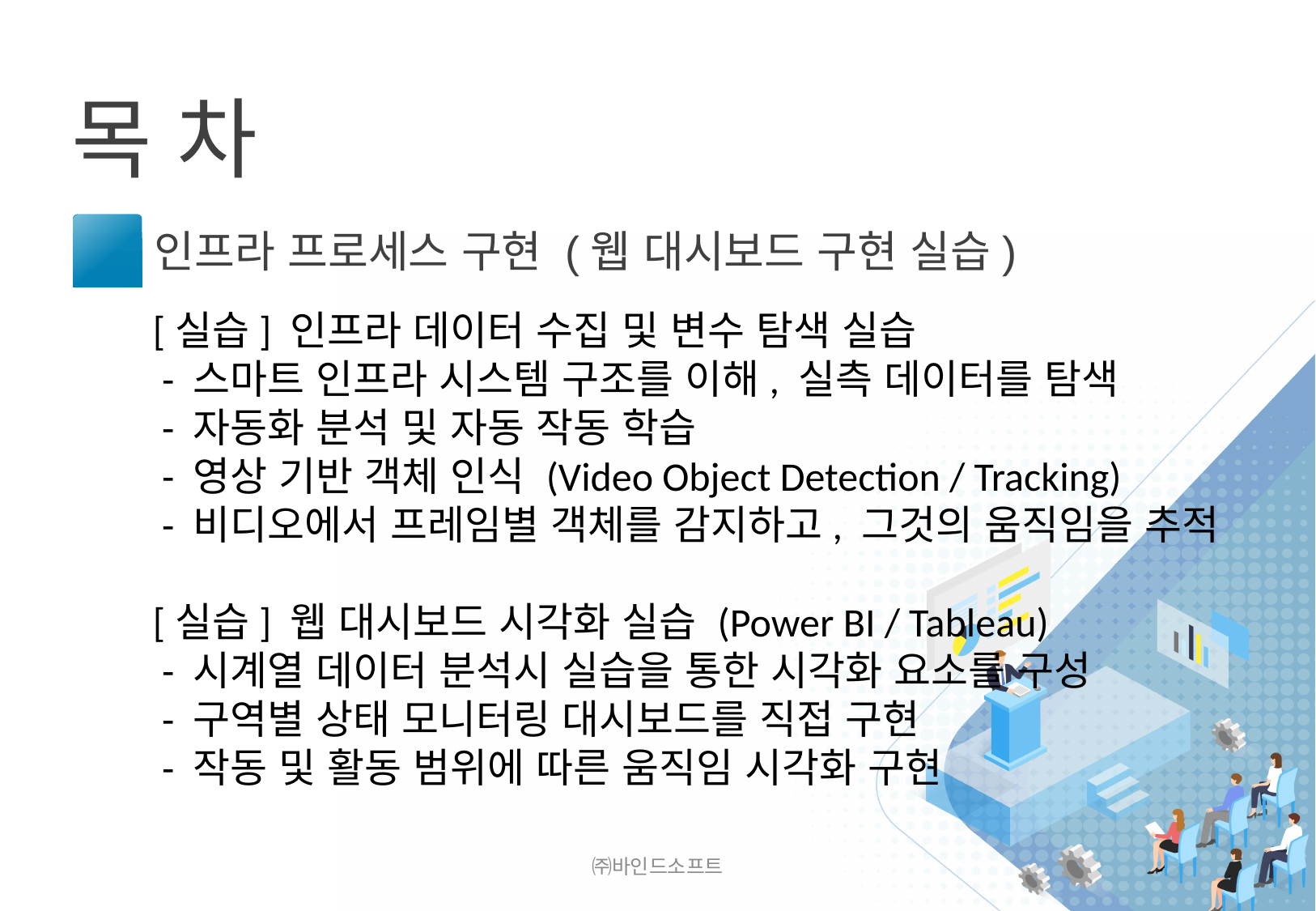

4
인프라 프로세스 구현 (웹 대시보드 구현 실습)
[실습] 인프라 데이터 수집 및 변수 탐색 실습
 - 스마트 인프라 시스템 구조를 이해, 실측 데이터를 탐색
 - 자동화 분석 및 자동 작동 학습
 - 영상 기반 객체 인식 (Video Object Detection / Tracking)
 - 비디오에서 프레임별 객체를 감지하고, 그것의 움직임을 추적

[실습] 웹 대시보드 시각화 실습 (Power BI / Tableau)
 - 시계열 데이터 분석시 실습을 통한 시각화 요소를 구성
 - 구역별 상태 모니터링 대시보드를 직접 구현
 - 작동 및 활동 범위에 따른 움직임 시각화 구현
㈜바인드소프트